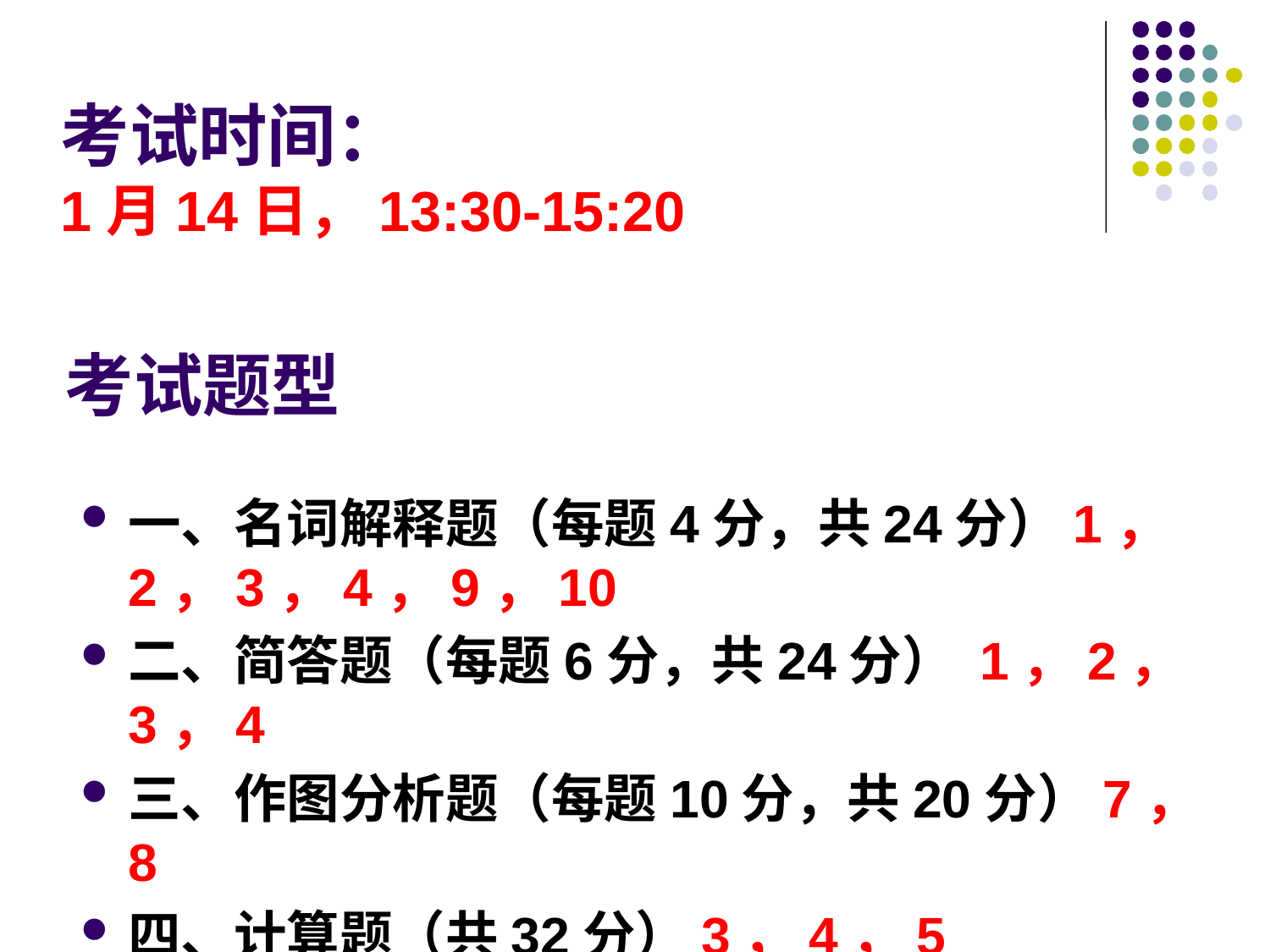

考试时间：
1月14日，13:30-15:20
# 考试题型
一、名词解释题（每题4分，共24分）1，2，3，4，9，10
二、简答题（每题6分，共24分） 1，2，3，4
三、作图分析题（每题10分，共20分）7，8
四、计算题（共32分）3，4，5